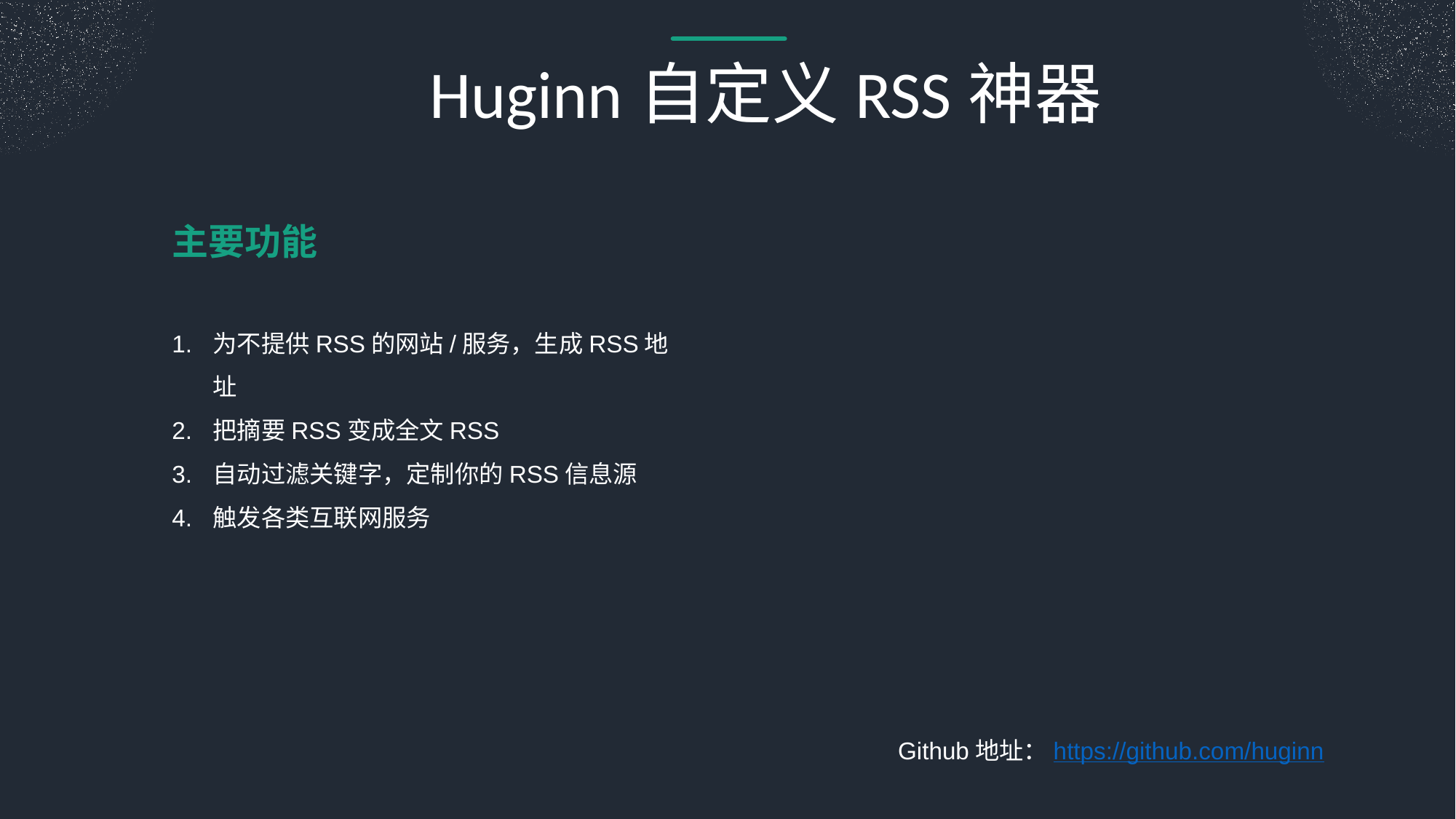

Huginn自定义RSS神器

主要功能
为不提供RSS的网站/服务，生成RSS地址
把摘要RSS变成全文RSS
自动过滤关键字，定制你的RSS信息源
触发各类互联网服务
Github地址：https://github.com/huginn